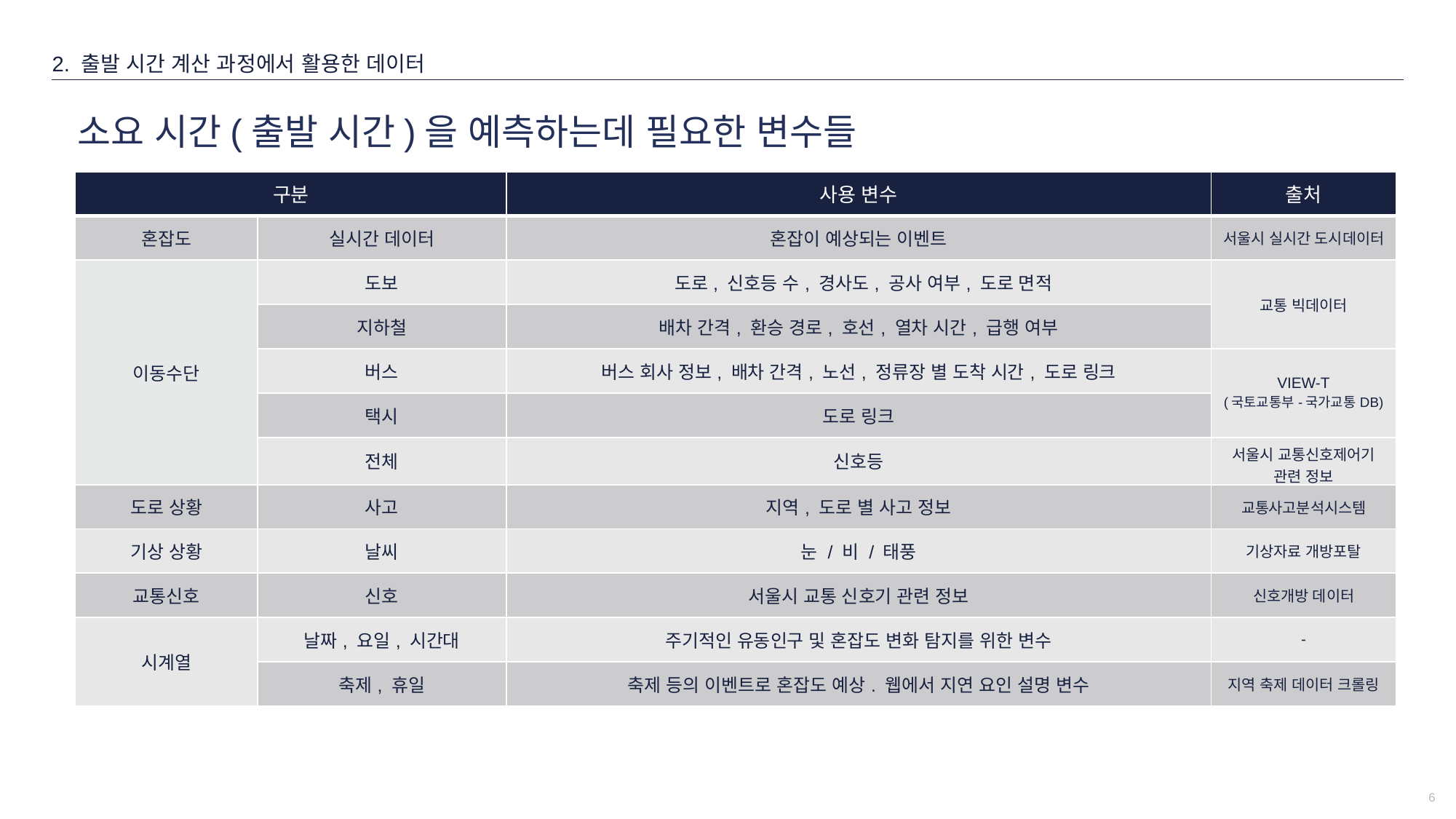

2. 출발 시간 계산 과정에서 활용한 데이터
# 소요 시간(출발 시간)을 예측하는데 필요한 변수들
| 구분 |  | 사용 변수 | 출처 |
| --- | --- | --- | --- |
| 혼잡도 | 실시간 데이터 | 혼잡이 예상되는 이벤트 | 서울시 실시간 도시데이터 |
| 이동수단 | 도보 | 도로, 신호등 수, 경사도, 공사 여부, 도로 면적 | 교통 빅데이터 |
|  | 지하철 | 배차 간격, 환승 경로, 호선, 열차 시간, 급행 여부 |  |
|  | 버스 | 버스 회사 정보, 배차 간격, 노선, 정류장 별 도착 시간, 도로 링크 | VIEW-T (국토교통부-국가교통DB) |
|  | 택시 | 도로 링크 | 국가교통정보센터 |
|  | 전체 | 신호등 | 서울시 교통신호제어기 관련 정보 |
| 도로 상황 | 사고 | 지역, 도로 별 사고 정보 | 교통사고분석시스템 |
| 기상 상황 | 날씨 | 눈 / 비 / 태풍 | 기상자료 개방포탈 |
| 교통신호 | 신호 | 서울시 교통 신호기 관련 정보 | 신호개방 데이터 |
| 시계열 | 날짜, 요일, 시간대 | 주기적인 유동인구 및 혼잡도 변화 탐지를 위한 변수 | - |
|  | 축제, 휴일 | 축제 등의 이벤트로 혼잡도 예상. 웹에서 지연 요인 설명 변수 | 지역 축제 데이터 크롤링 |

6